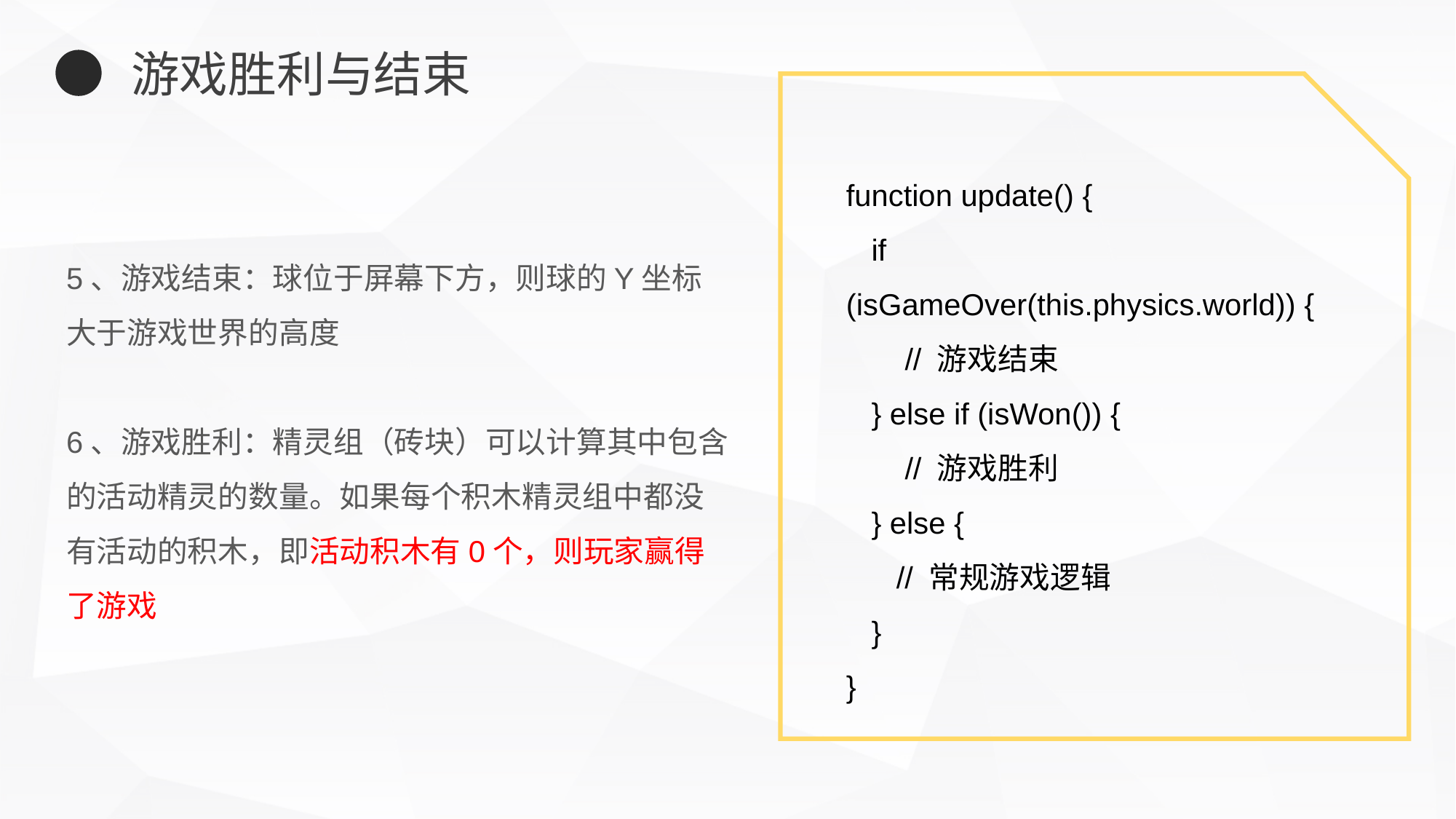

游戏胜利与结束

function update() {
   if (isGameOver(this.physics.world)) {
       // 游戏结束
   } else if (isWon()) {
       // 游戏胜利
   } else {
      // 常规游戏逻辑
   }
}
5、游戏结束：球位于屏幕下方，则球的Y坐标大于游戏世界的高度

6、游戏胜利：精灵组（砖块）可以计算其中包含的活动精灵的数量。如果每个积木精灵组中都没有活动的积木，即活动积木有0个，则玩家赢得了游戏